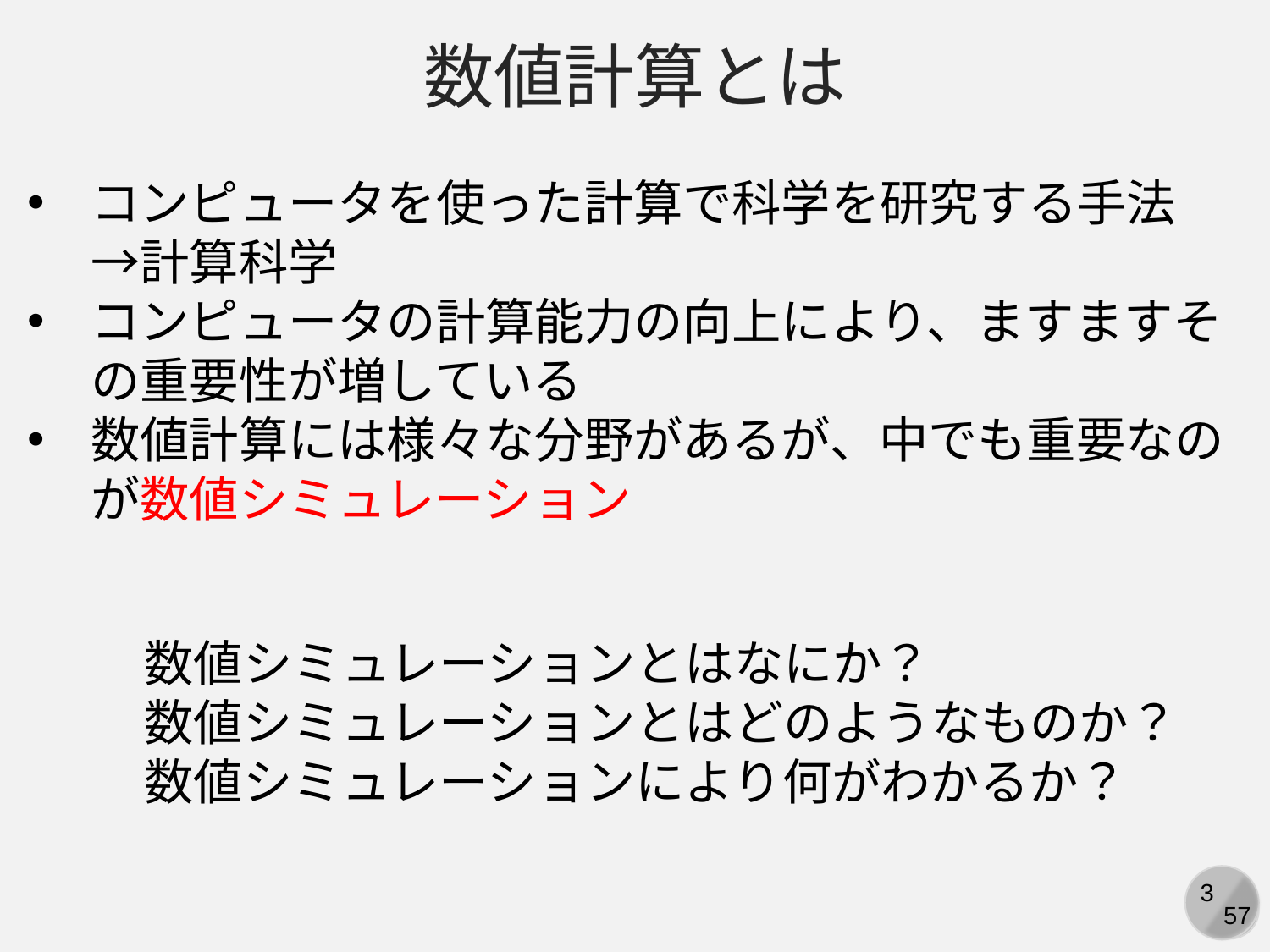

数値計算とは
コンピュータを使った計算で科学を研究する手法
→計算科学
コンピュータの計算能力の向上により、ますますその重要性が増している
数値計算には様々な分野があるが、中でも重要なのが数値シミュレーション
数値シミュレーションとはなにか？
数値シミュレーションとはどのようなものか？
数値シミュレーションにより何がわかるか？